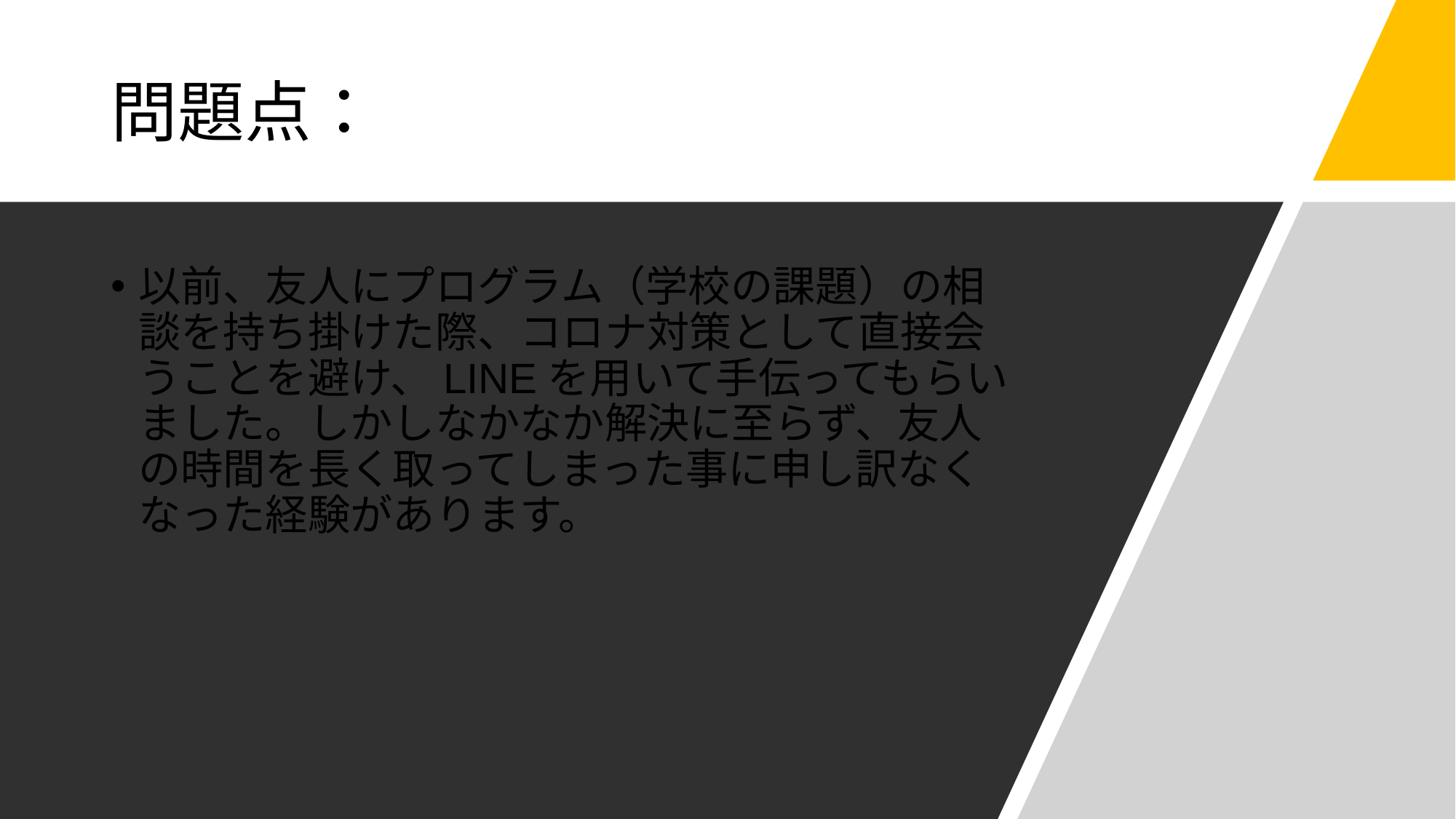

# 問題点：

以前、友人にプログラム（学校の課題）の相談を持ち掛けた際、コロナ対策として直接会うことを避け、LINEを用いて手伝ってもらいました。しかしなかなか解決に至らず、友人の時間を長く取ってしまった事に申し訳なくなった経験があります。